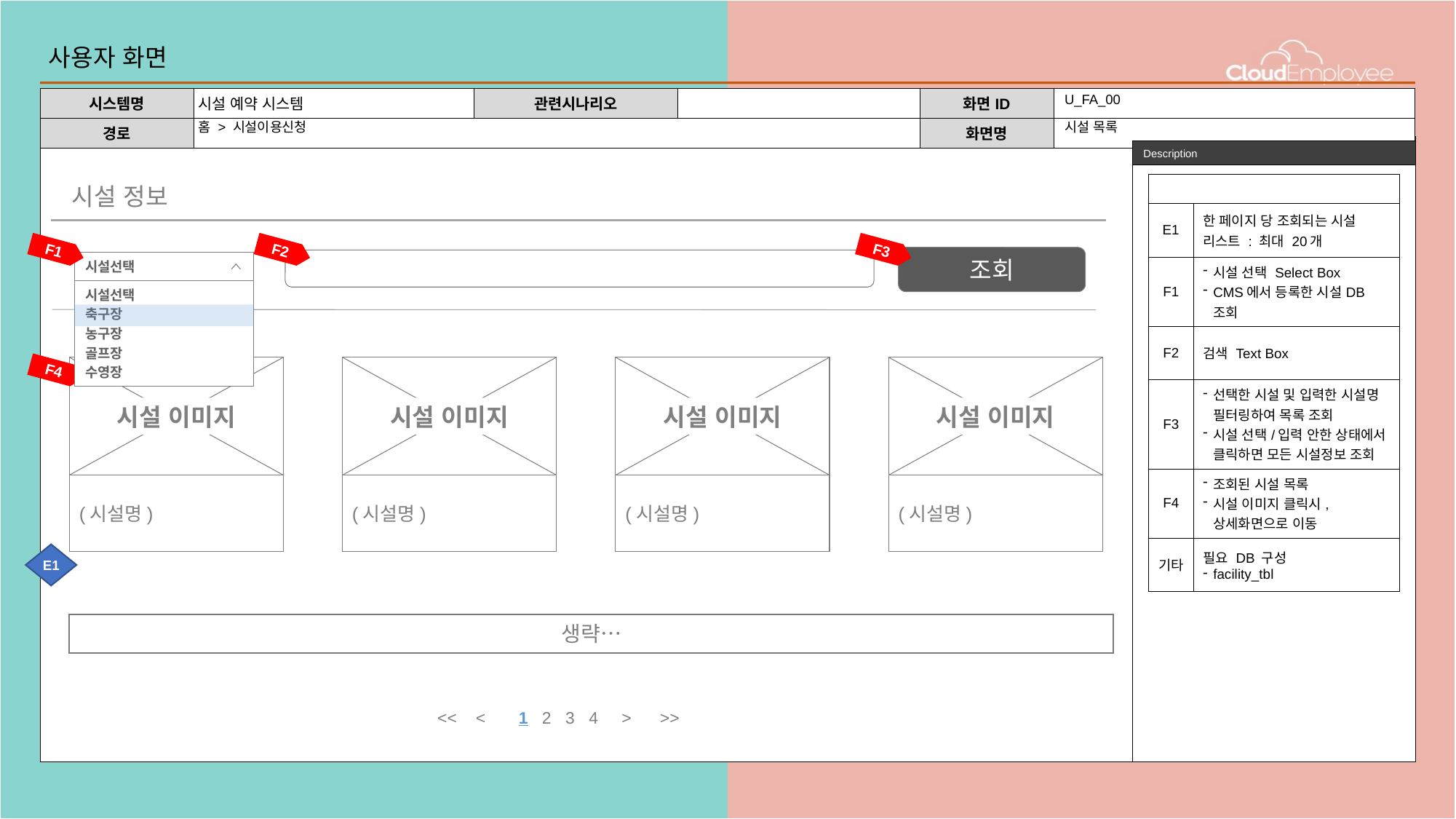

# 사용자 화면

U_FA_00
홈 > 시설이용신청
시설 목록

|  |  |
| --- | --- |
| E1 | 한 페이지 당 조회되는 시설 리스트 : 최대 20개 |
| F1 | 시설 선택 Select Box CMS에서 등록한 시설DB 조회 |
| F2 | 검색 Text Box |
| F3 | 선택한 시설 및 입력한 시설명 필터링하여 목록 조회 시설 선택/입력 안한 상태에서 클릭하면 모든 시설정보 조회 |
| F4 | 조회된 시설 목록 시설 이미지 클릭시, 상세화면으로 이동 |
| 기타 | 필요 DB 구성 facility\_tbl |
시설 정보

F3
F1
F2

조회
시설선택

시설선택
축구장
농구장
골프장
수영장

시설 이미지
(시설명)

시설 이미지
(시설명)

시설 이미지
(시설명)

시설 이미지
(시설명)
F4
E1
생략…
<<    <       1   2   3   4     >      >>